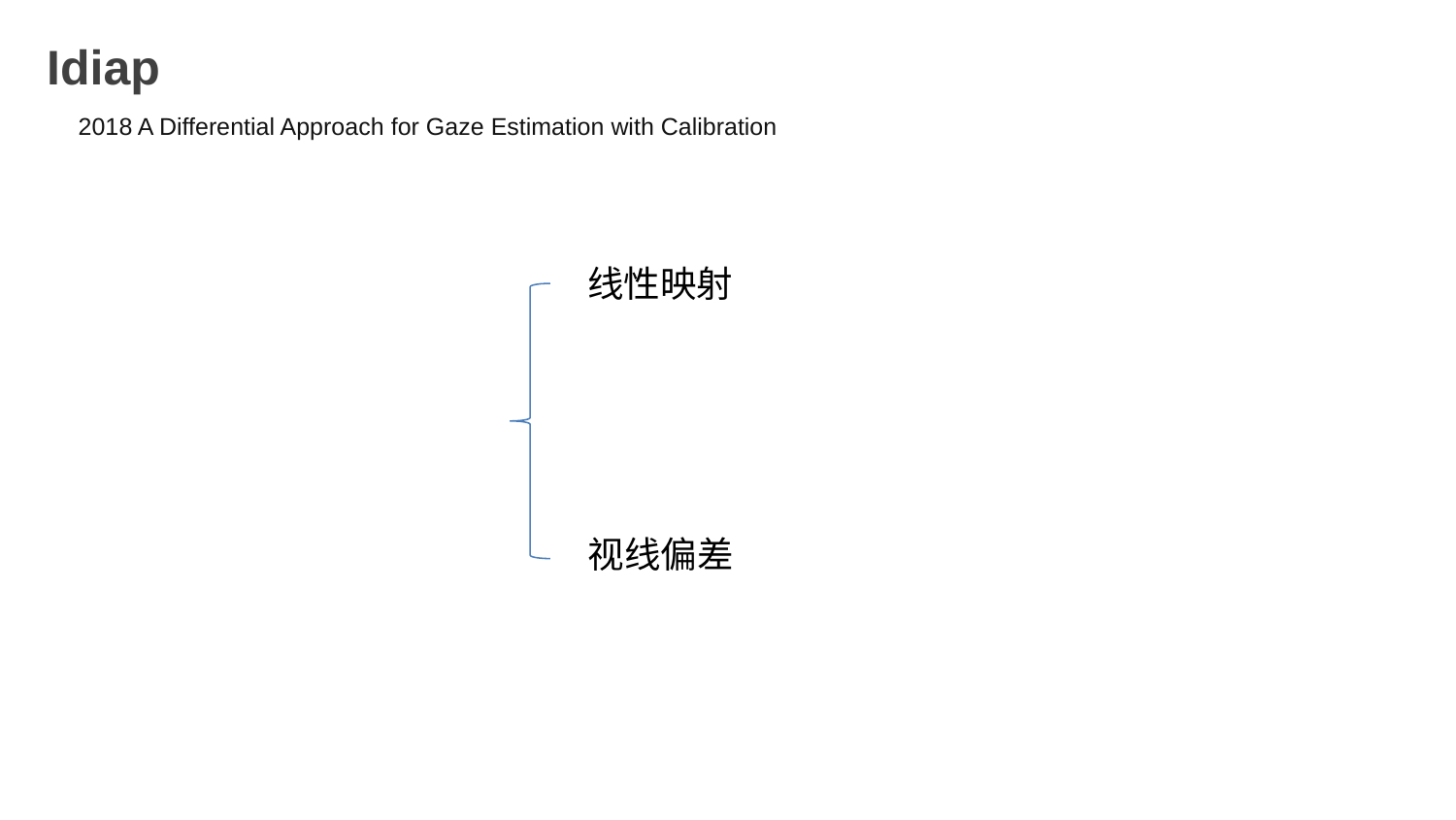

Idiap
2018 A Differential Approach for Gaze Estimation with Calibration
线性映射

视线偏差